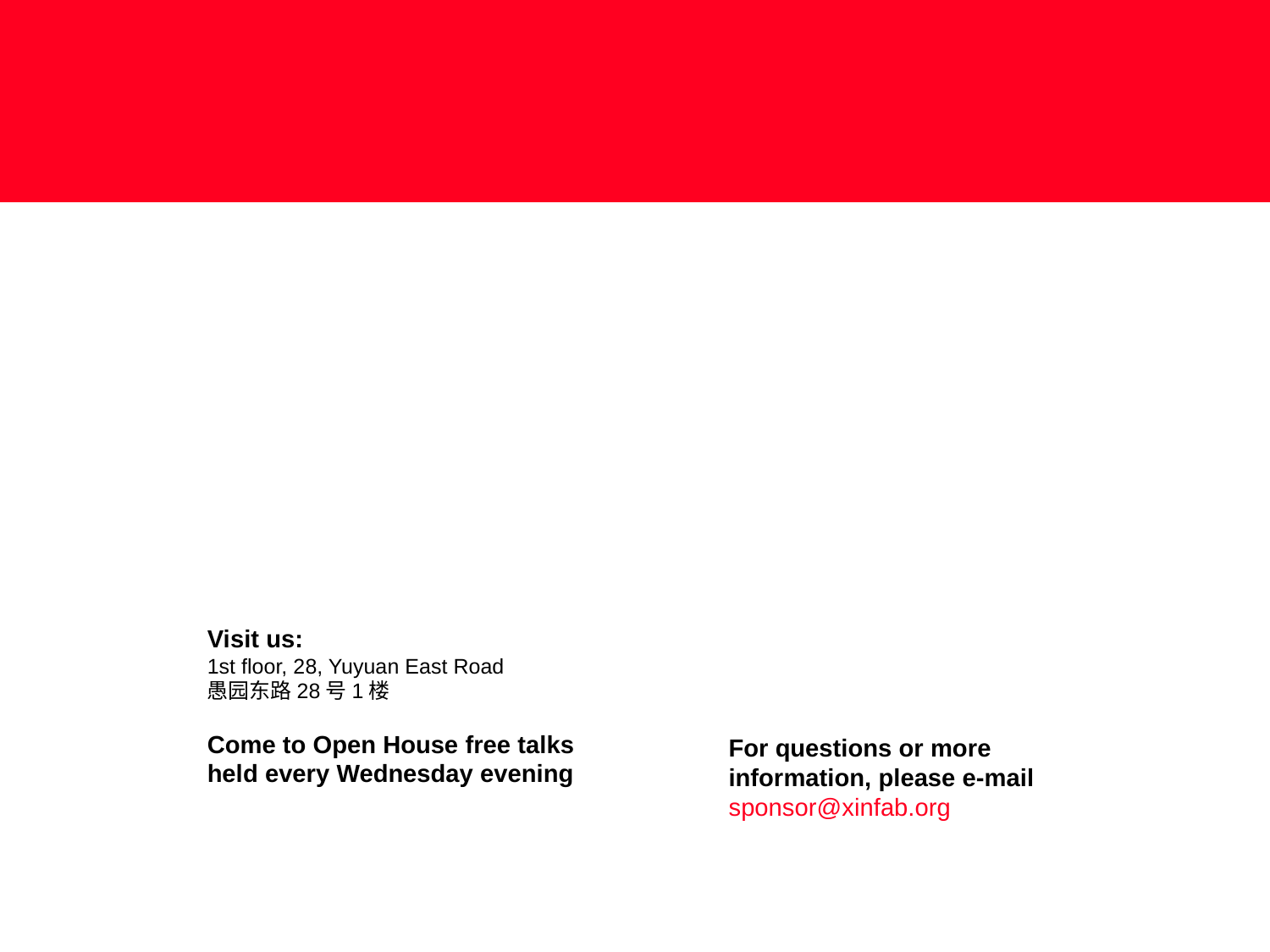

Visit us:
1st floor, 28, Yuyuan East Road
愚园东路28号1楼

Come to Open House free talks
held every Wednesday evening
For questions or more information, please e-mail sponsor@xinfab.org